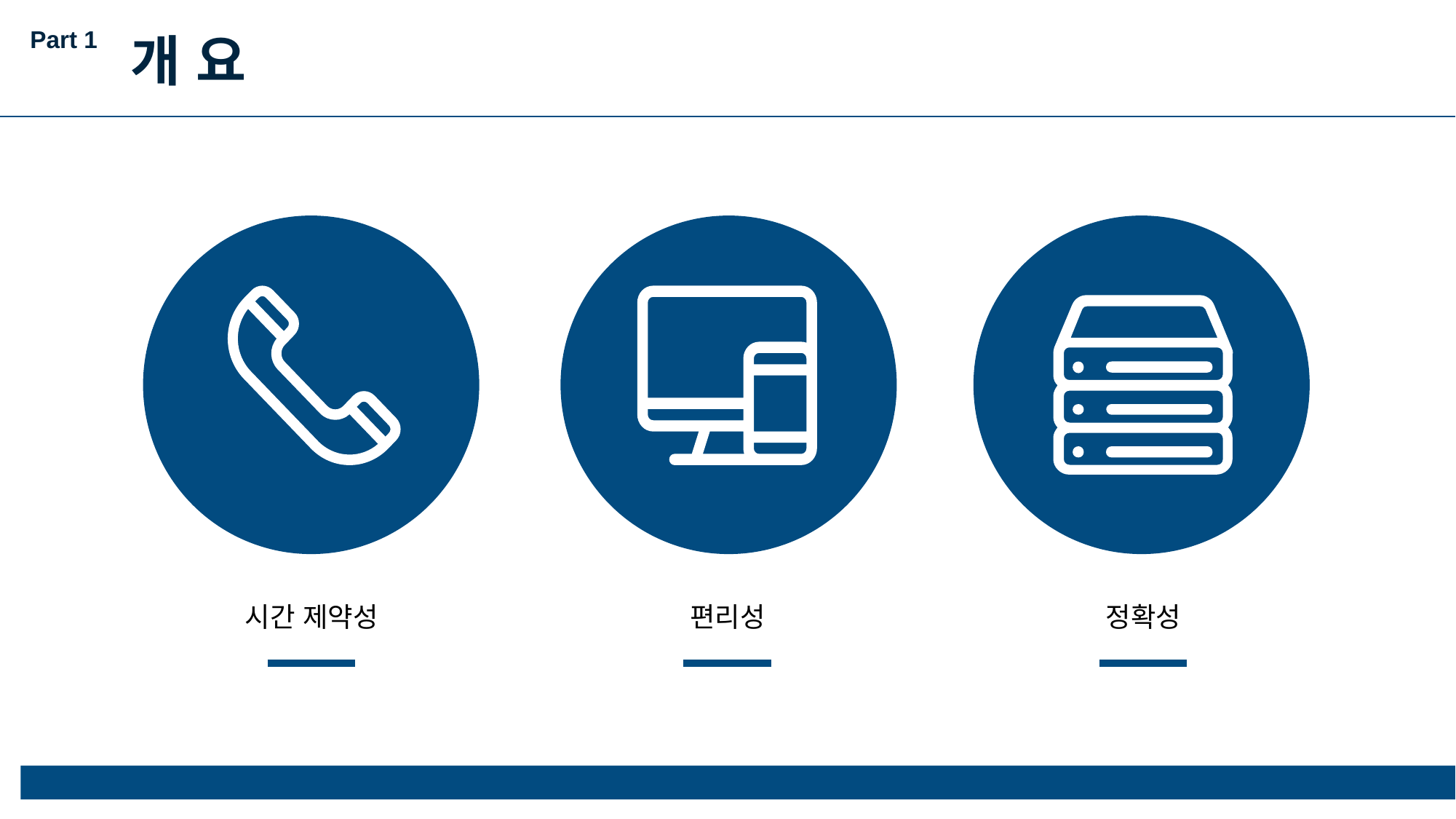

Part 1
개 요

시간 제약성
편리성
정확성